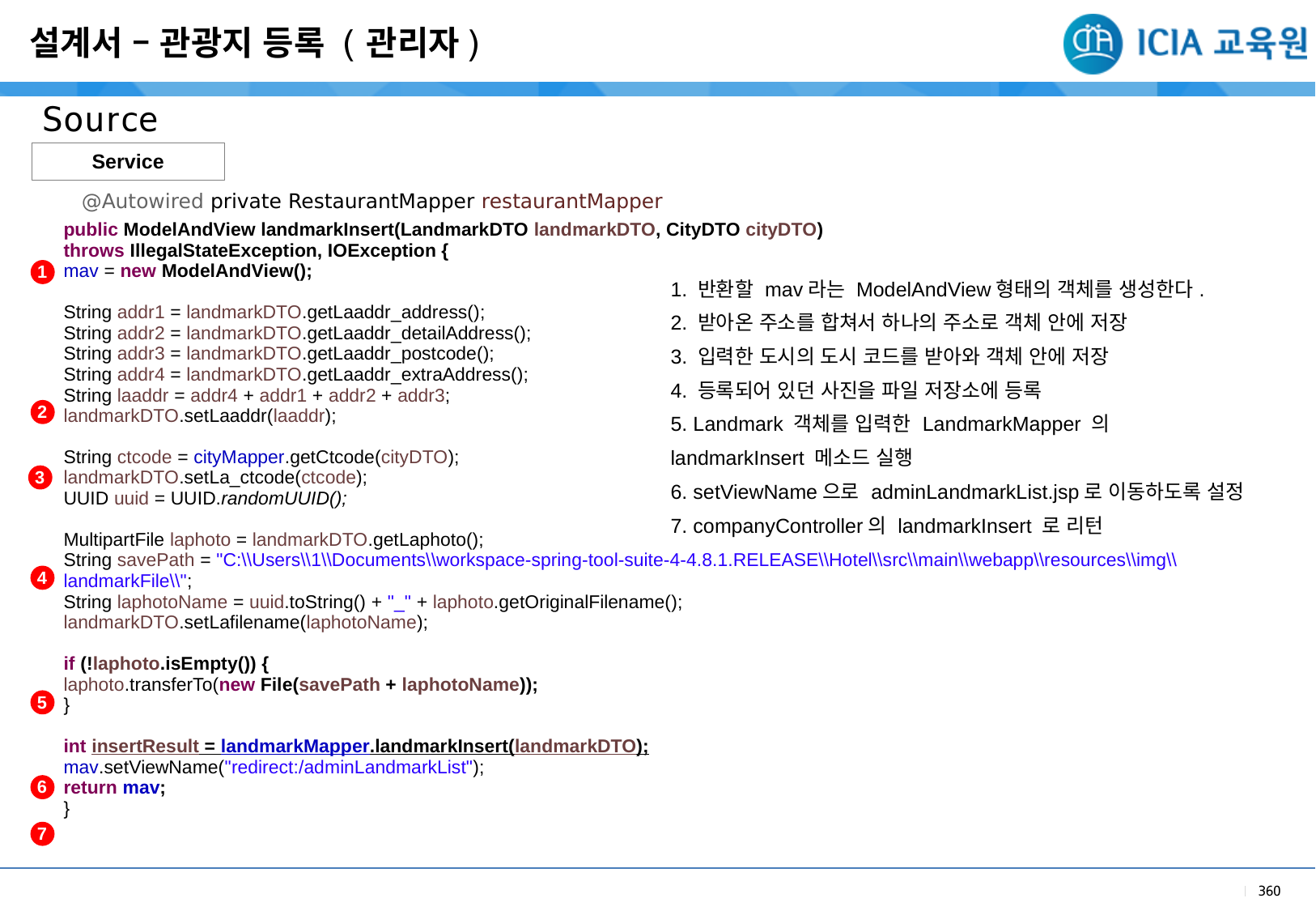

설계서 – 관광지 등록 (관리자)
Source
Service
|  |
| --- |
| 1. 반환할 mav라는 ModelAndView형태의 객체를 생성한다. 2. 받아온 주소를 합쳐서 하나의 주소로 객체 안에 저장 3. 입력한 도시의 도시 코드를 받아와 객체 안에 저장 4. 등록되어 있던 사진을 파일 저장소에 등록 5. Landmark 객체를 입력한 LandmarkMapper 의 landmarkInsert 메소드 실행 6. setViewName으로 adminLandmarkList.jsp로 이동하도록 설정 7. companyController의 landmarkInsert 로 리턴 |
@Autowired private RestaurantMapper restaurantMapper
| public ModelAndView landmarkInsert(LandmarkDTO landmarkDTO, CityDTO cityDTO) throws IllegalStateException, IOException { mav = new ModelAndView(); String addr1 = landmarkDTO.getLaaddr\_address(); String addr2 = landmarkDTO.getLaaddr\_detailAddress(); String addr3 = landmarkDTO.getLaaddr\_postcode(); String addr4 = landmarkDTO.getLaaddr\_extraAddress(); String laaddr = addr4 + addr1 + addr2 + addr3; landmarkDTO.setLaaddr(laaddr); String ctcode = cityMapper.getCtcode(cityDTO); landmarkDTO.setLa\_ctcode(ctcode); UUID uuid = UUID.randomUUID(); MultipartFile laphoto = landmarkDTO.getLaphoto(); String savePath = "C:\\Users\\1\\Documents\\workspace-spring-tool-suite-4-4.8.1.RELEASE\\Hotel\\src\\main\\webapp\\resources\\img\\landmarkFile\\"; String laphotoName = uuid.toString() + "\_" + laphoto.getOriginalFilename(); landmarkDTO.setLafilename(laphotoName); if (!laphoto.isEmpty()) { laphoto.transferTo(new File(savePath + laphotoName)); } int insertResult = landmarkMapper.landmarkInsert(landmarkDTO); mav.setViewName("redirect:/adminLandmarkList"); return mav; } |
| --- |
1

2

3

4

5

6

7